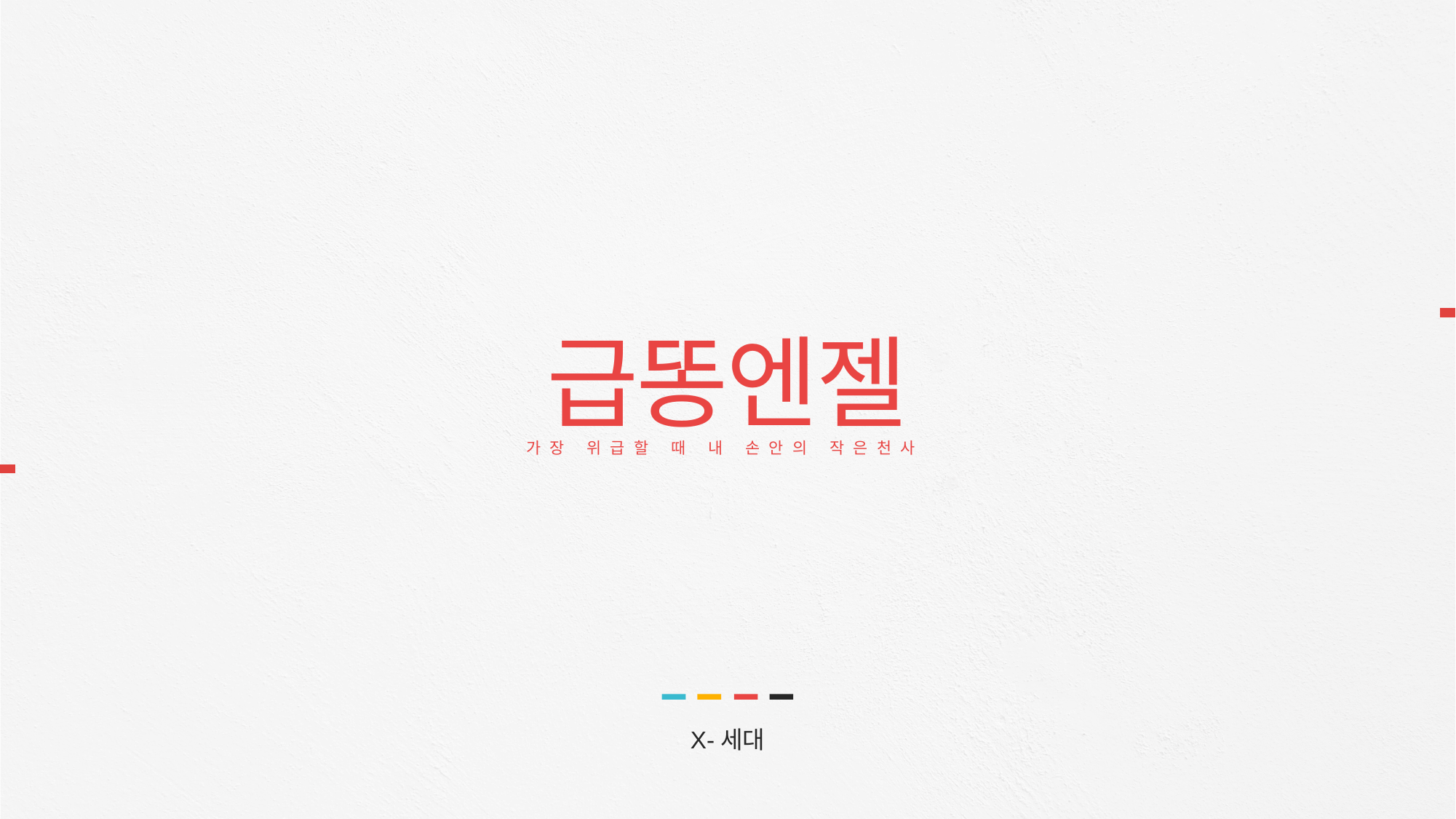

급똥엔젤
가장 위급할 때 내 손안의 작은천사

X-세대